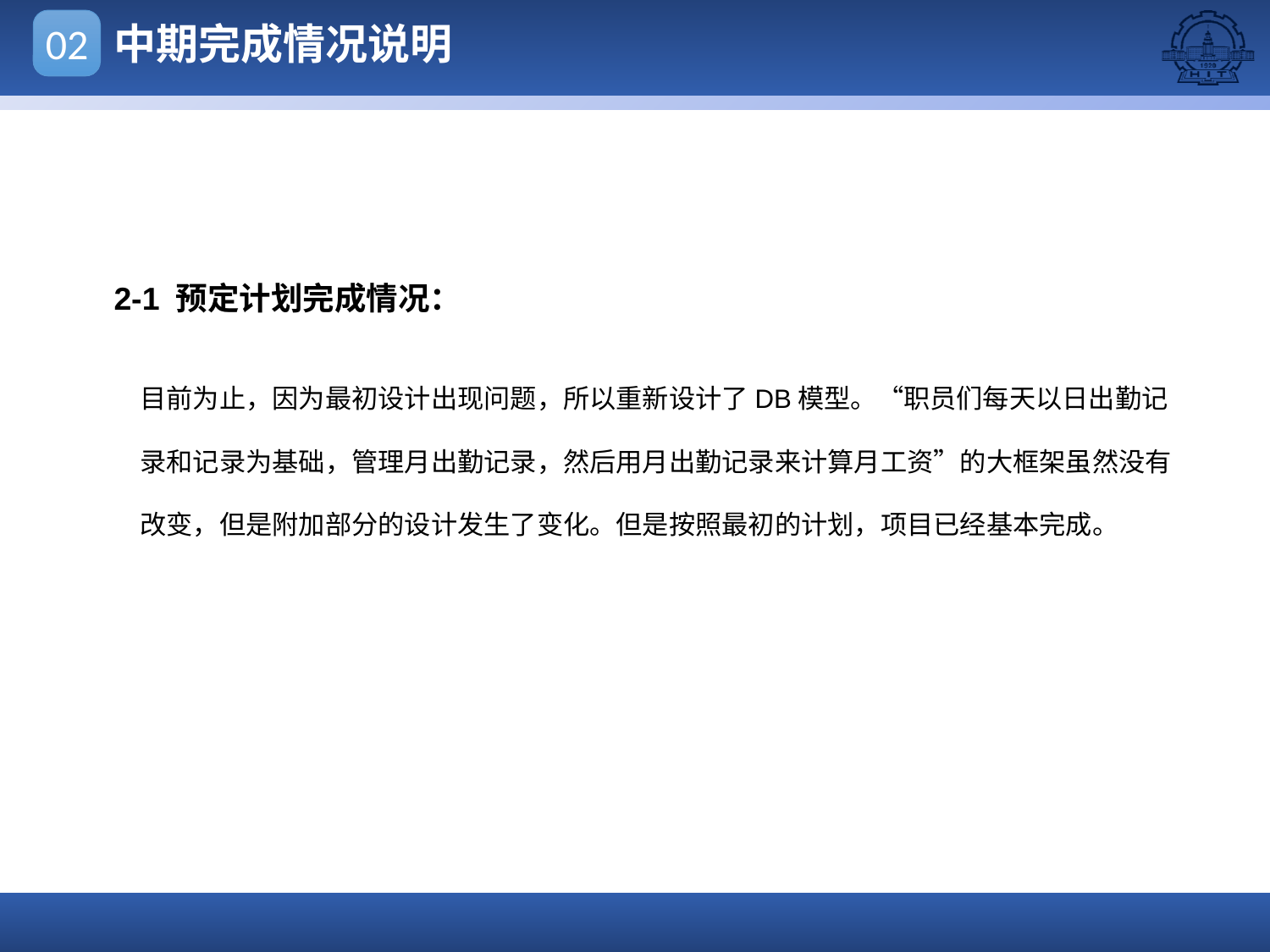

中期完成情况说明
02
2-1 预定计划完成情况：
点击添加文本
目前为止，因为最初设计出现问题，所以重新设计了DB模型。“职员们每天以日出勤记录和记录为基础，管理月出勤记录，然后用月出勤记录来计算月工资”的大框架虽然没有改变，但是附加部分的设计发生了变化。但是按照最初的计划，项目已经基本完成。
点击添加文本
点击添加文本
点击添加文本